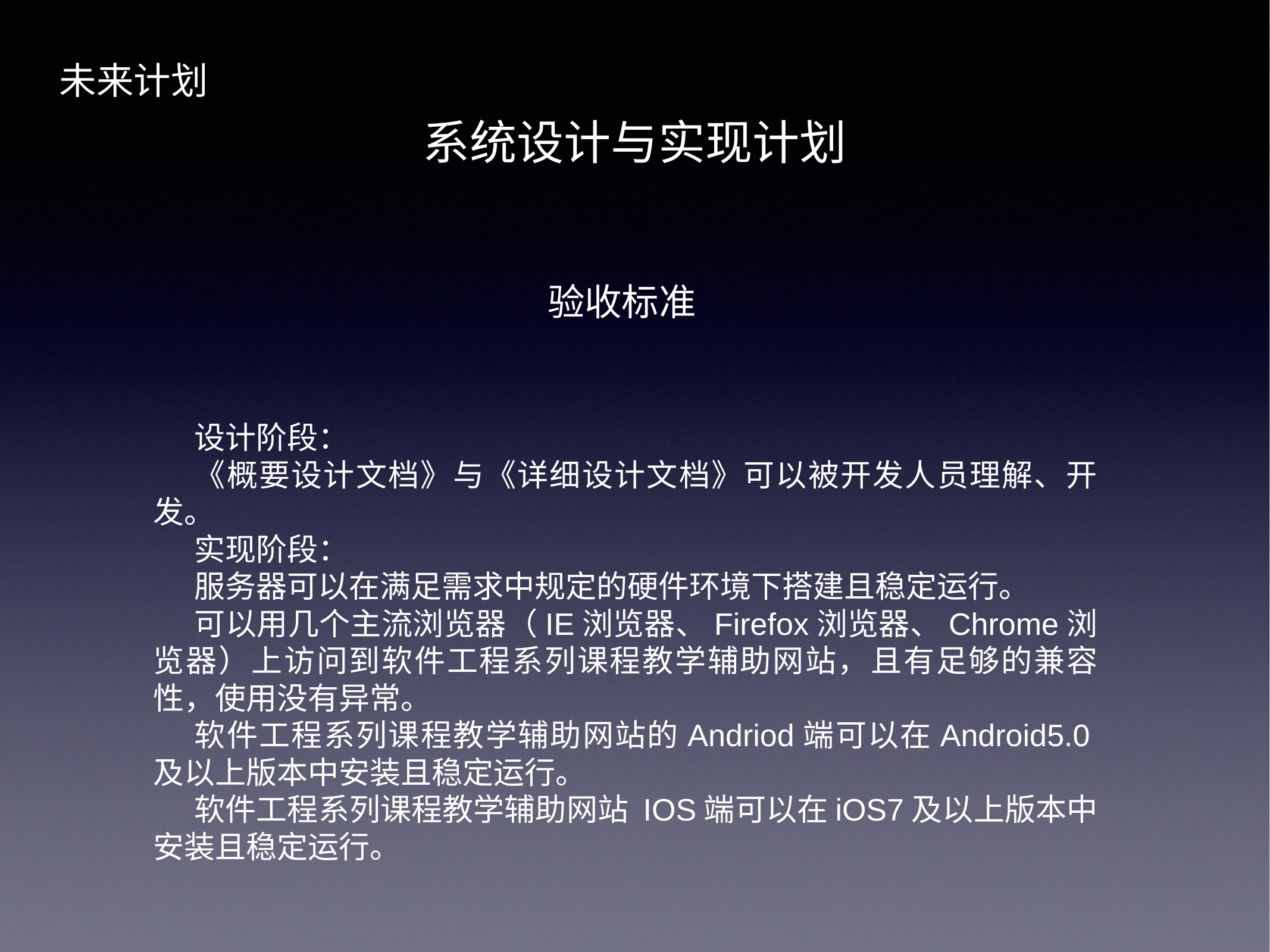

未来计划
系统设计与实现计划
验收标准
设计阶段：
《概要设计文档》与《详细设计文档》可以被开发人员理解、开发。
实现阶段：
服务器可以在满足需求中规定的硬件环境下搭建且稳定运行。
可以用几个主流浏览器（IE浏览器、Firefox浏览器、Chrome浏览器）上访问到软件工程系列课程教学辅助网站，且有足够的兼容性，使用没有异常。
软件工程系列课程教学辅助网站的Andriod端可以在Android5.0及以上版本中安装且稳定运行。
软件工程系列课程教学辅助网站 IOS端可以在iOS7及以上版本中安装且稳定运行。